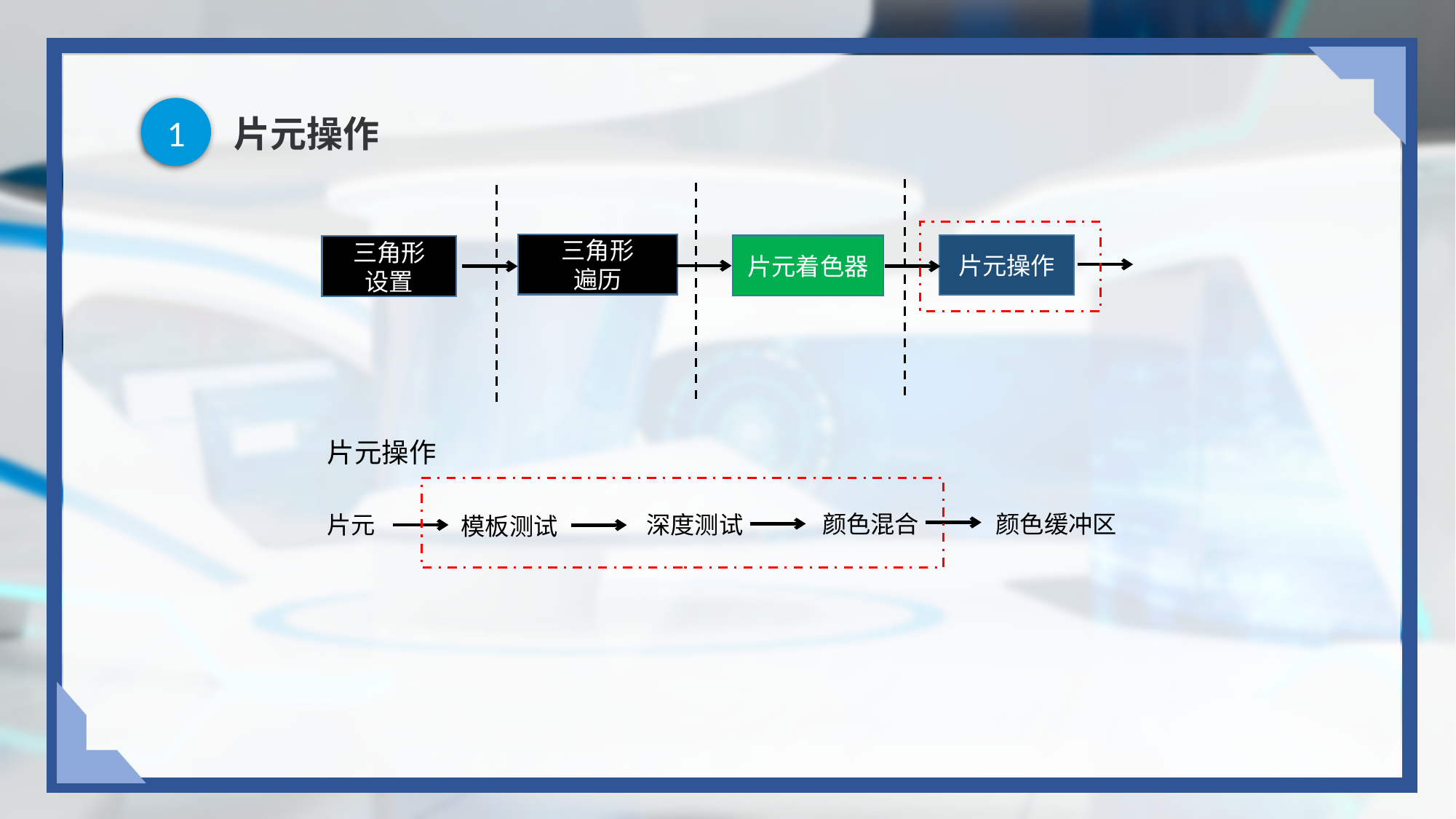

1
# 片元操作

三角形
遍历
片元操作
片元着色器
三角形
设置
片元操作

颜色缓冲区
颜色混合
片元
深度测试
模板测试